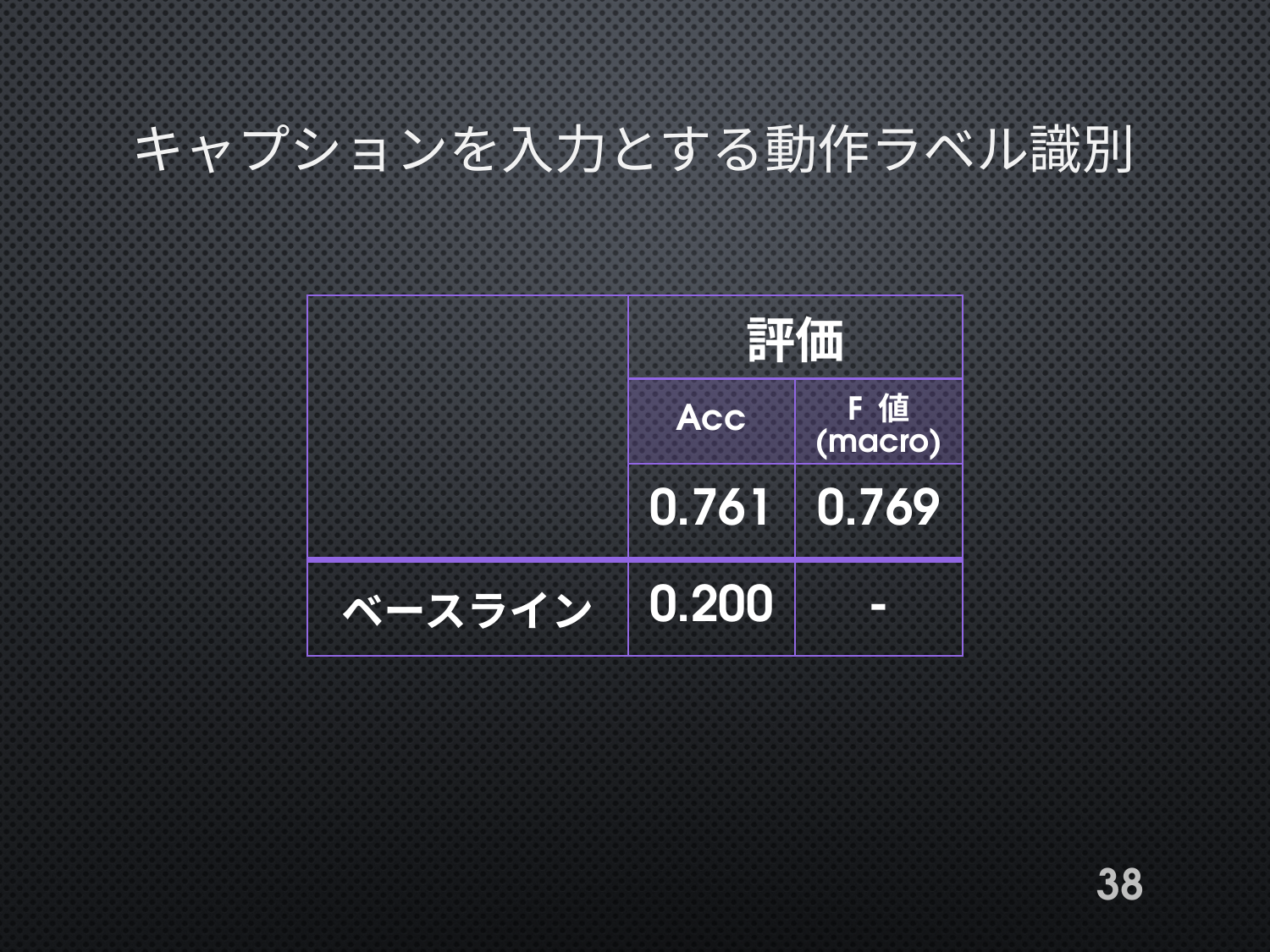

キャプションを入力とする動作ラベル識別
|  | 評価 |  |
| --- | --- | --- |
|  | Acc | F 値 (macro) |
|  | 0.761 | 0.769 |
| ベースライン | 0.200 | - |
38